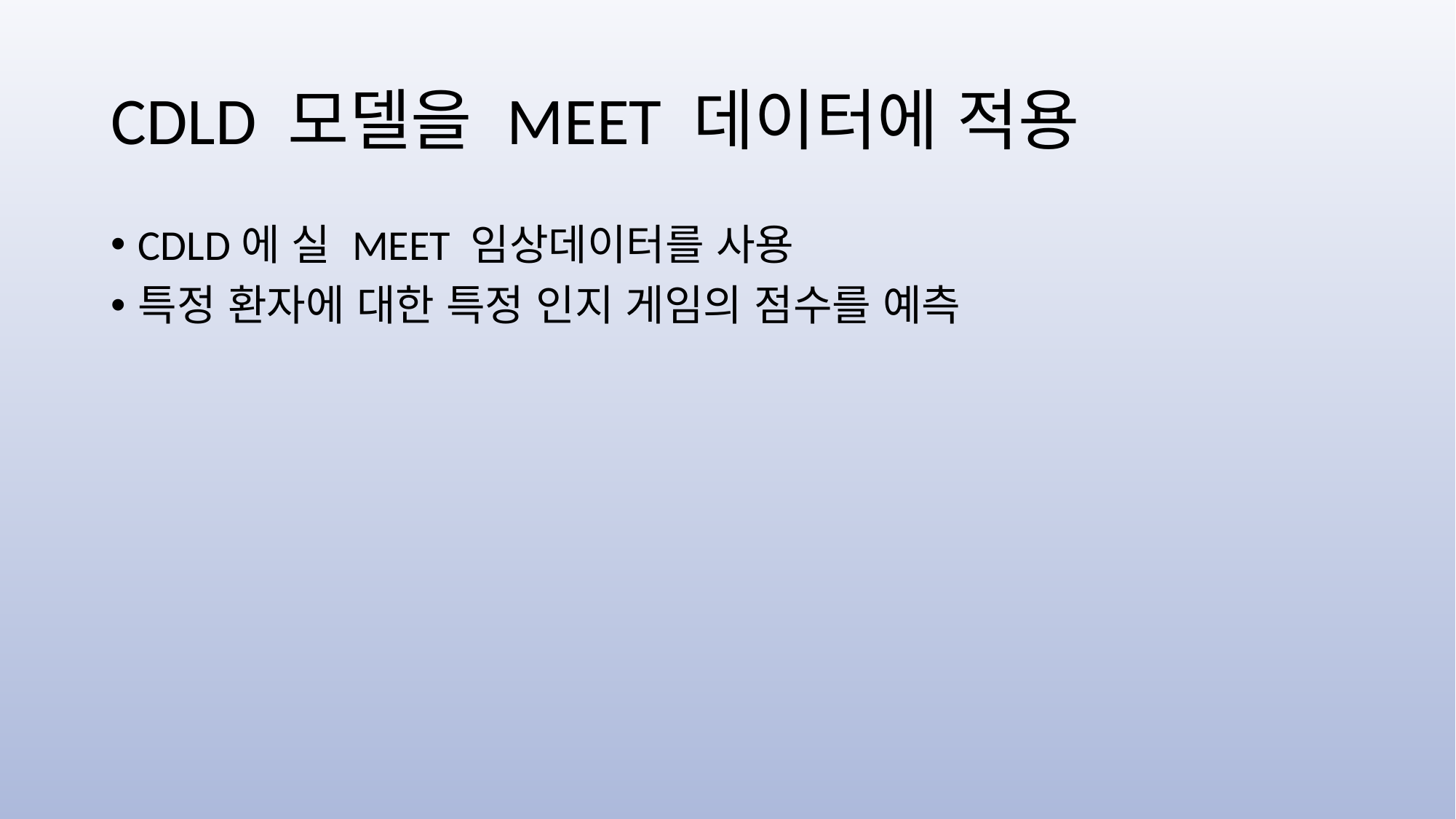

# CDLD 모델을 MEET 데이터에 적용
CDLD에 실 MEET 임상데이터를 사용
특정 환자에 대한 특정 인지 게임의 점수를 예측